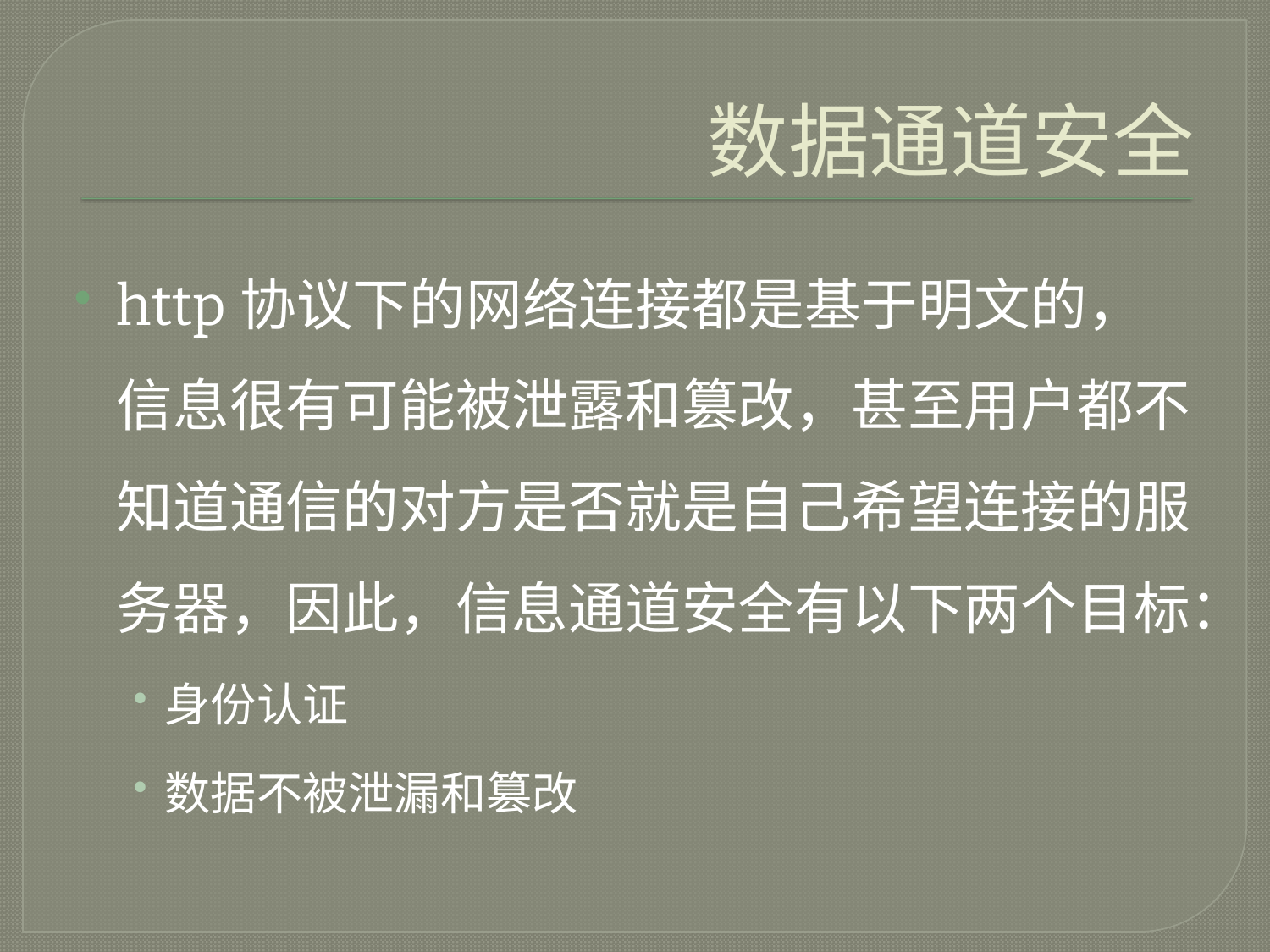

# 数据通道安全
http协议下的网络连接都是基于明文的，信息很有可能被泄露和篡改，甚至用户都不知道通信的对方是否就是自己希望连接的服务器，因此，信息通道安全有以下两个目标：
身份认证
数据不被泄漏和篡改